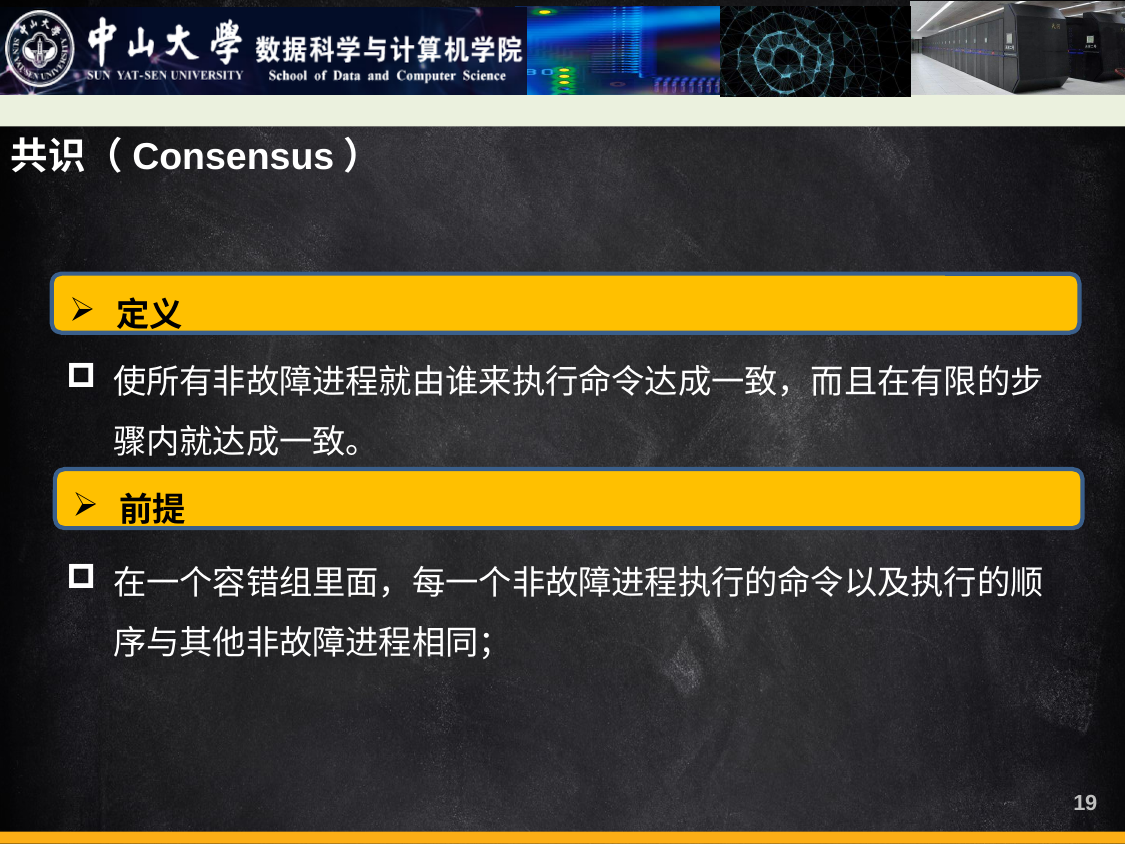

共识（Consensus）
定义
使所有非故障进程就由谁来执行命令达成一致，而且在有限的步骤内就达成一致。
前提
在一个容错组里面，每一个非故障进程执行的命令以及执行的顺序与其他非故障进程相同；